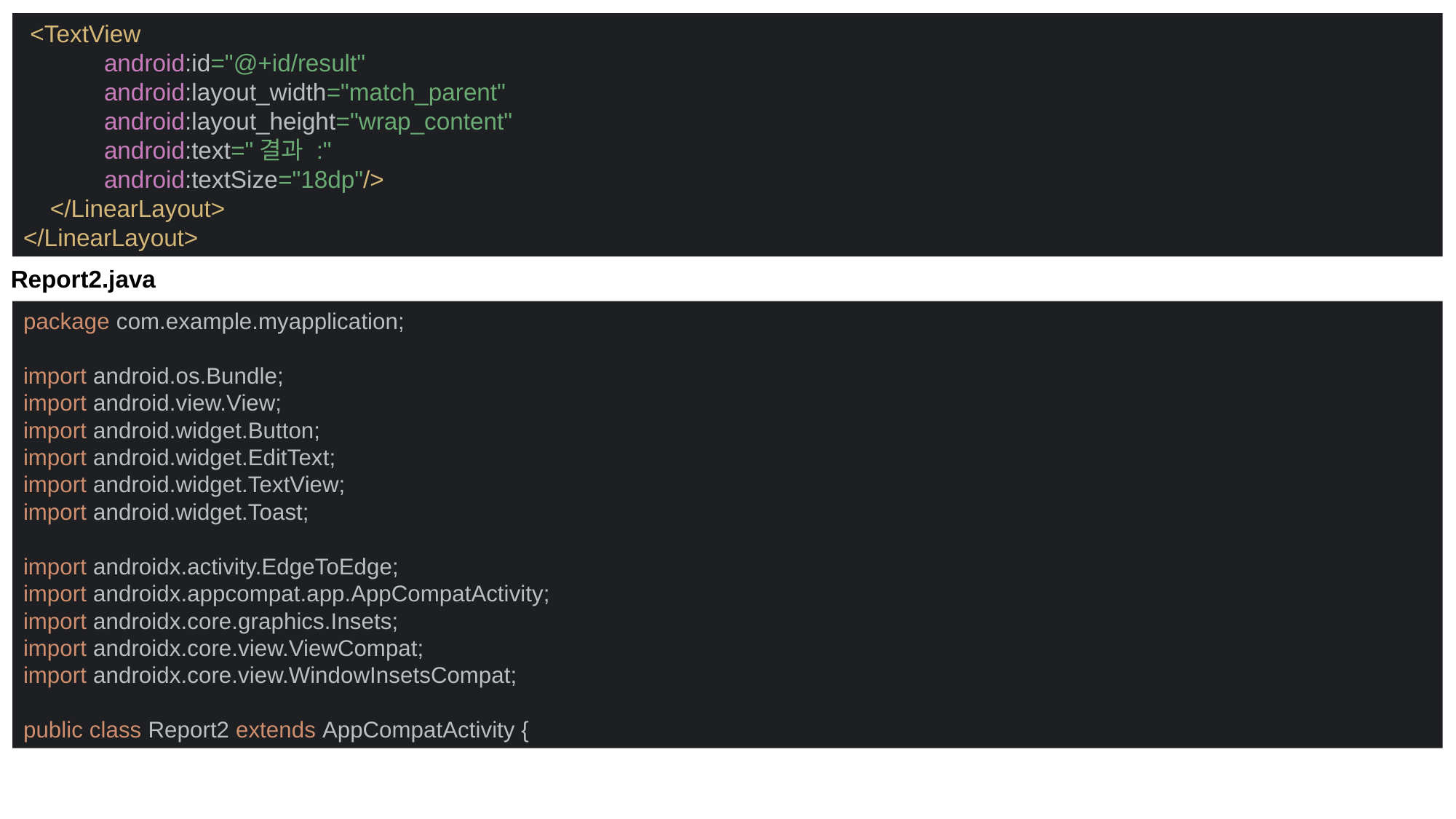

<TextView
            android:id="@+id/result"
            android:layout_width="match_parent"
            android:layout_height="wrap_content"
            android:text="결과 :"
            android:textSize="18dp"/>
    </LinearLayout>
</LinearLayout>
Report2.java
package com.example.myapplication;
import android.os.Bundle;
import android.view.View;
import android.widget.Button;
import android.widget.EditText;
import android.widget.TextView;
import android.widget.Toast;
import androidx.activity.EdgeToEdge;
import androidx.appcompat.app.AppCompatActivity;
import androidx.core.graphics.Insets;
import androidx.core.view.ViewCompat;
import androidx.core.view.WindowInsetsCompat;
public class Report2 extends AppCompatActivity {